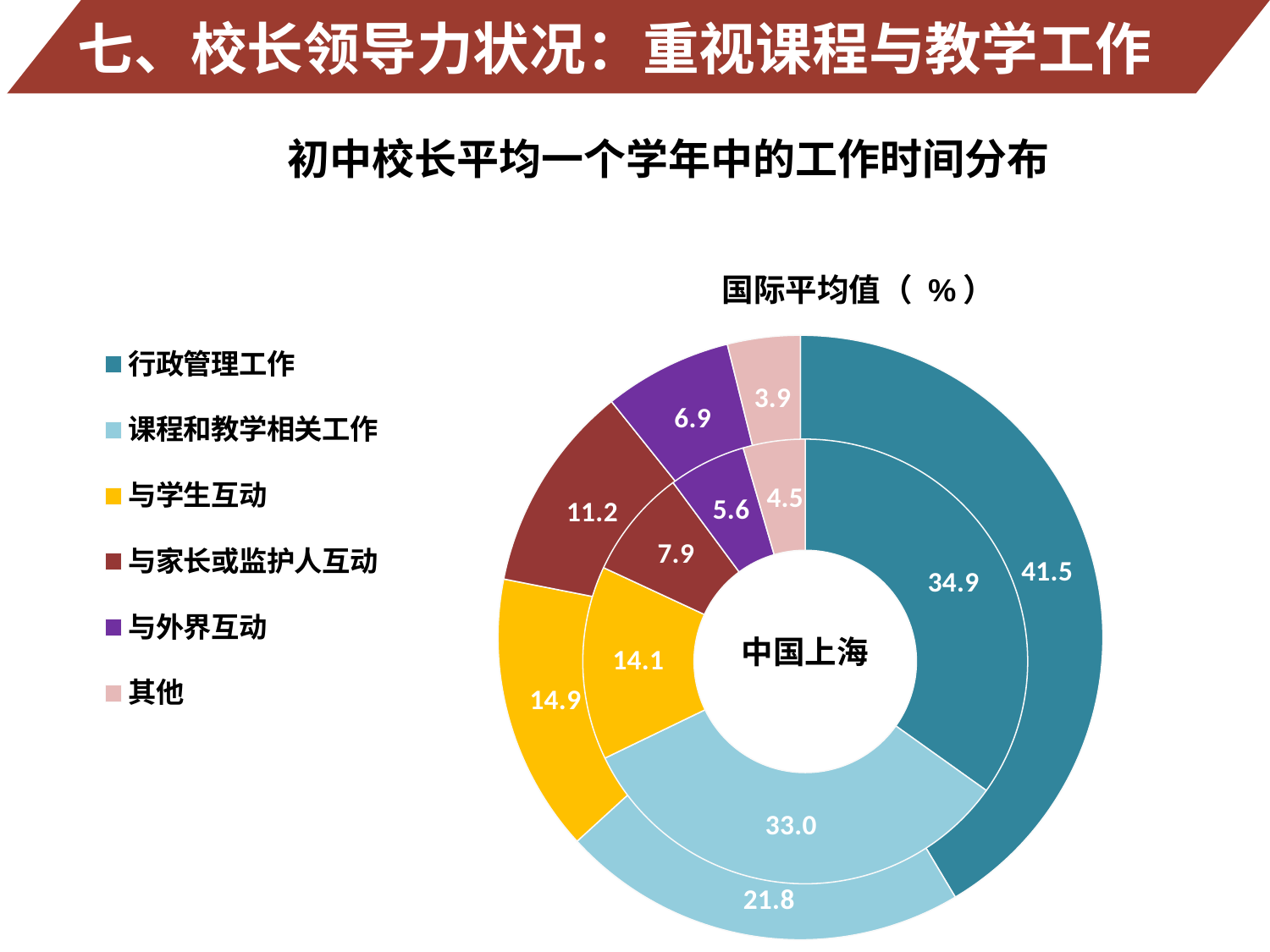

七、校长领导力状况：重视课程与教学工作

### Chart

| Category |
|---|
初中校长平均一个学年中的工作时间分布

### Chart: 国际平均值（ %）

| Category | 国际平均值 |
|---|---|
| 行政管理工作 | 41.459427210664934 |
| 课程和教学相关工作 | 21.791873157915703 |
| 与学生互动 | 14.876726696952705 |
| 与家长或监护人互动 | 11.166381289247559 |
| 与外界互动 | 6.858505650254519 |
| 其他 | 3.8876792960447353 |

### Chart:

| Category | 中国上海 |
|---|---|
| 行政管理工作 | 34.867451426994684 |
| 课程和教学相关工作 | 32.991004913424355 |
| 与学生互动 | 14.099459305745023 |
| 与家长或监护人互动 | 7.945248891903163 |
| 与外界互动 | 5.627123431338148 |
| 其他 | 4.501383891909059 |